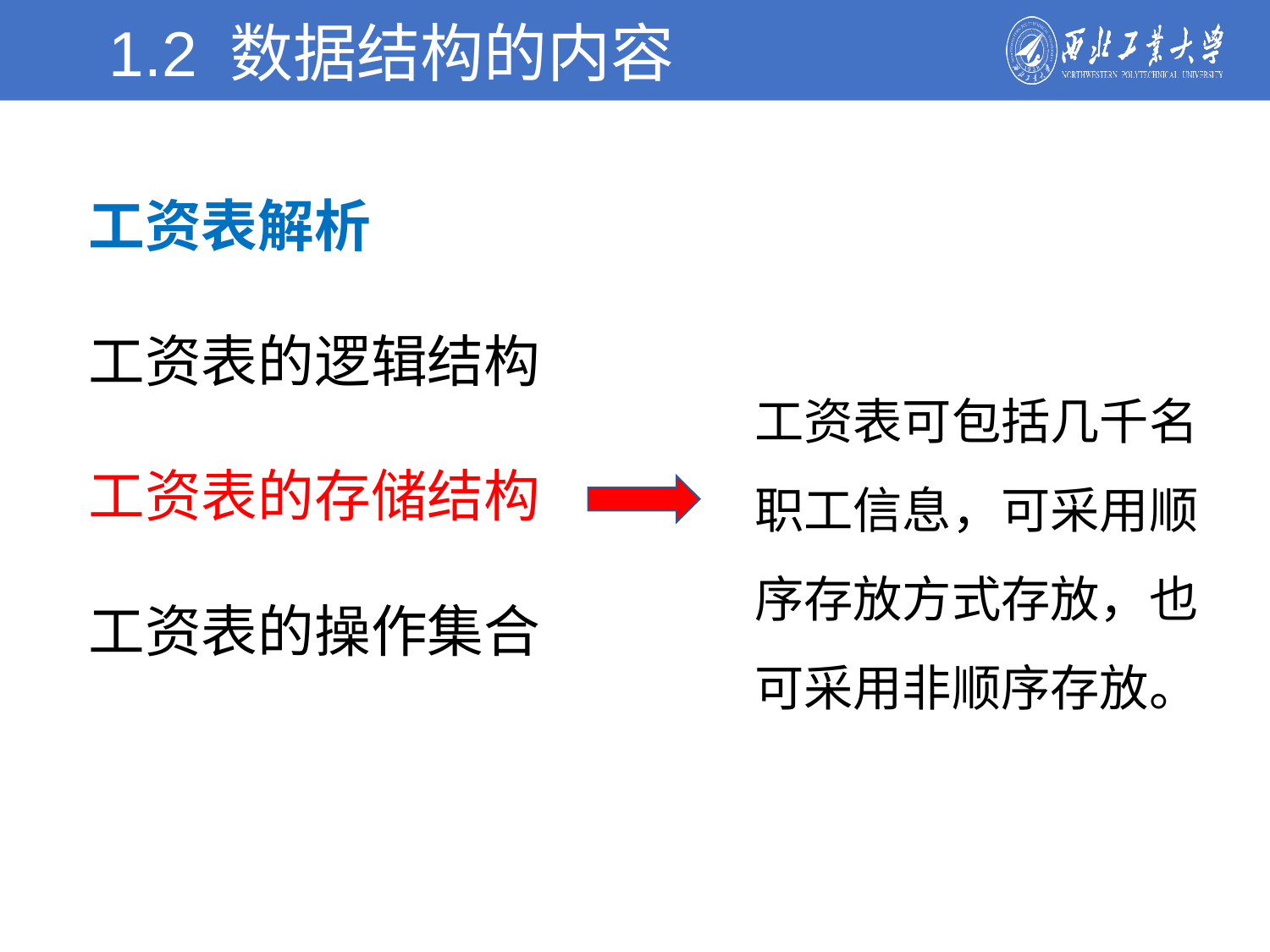

1.2 数据结构的内容
学校简介
工资表解析

工资表的逻辑结构

工资表的存储结构

工资表的操作集合
工资表可包括几千名职工信息，可采用顺序存放方式存放，也可采用非顺序存放。

33